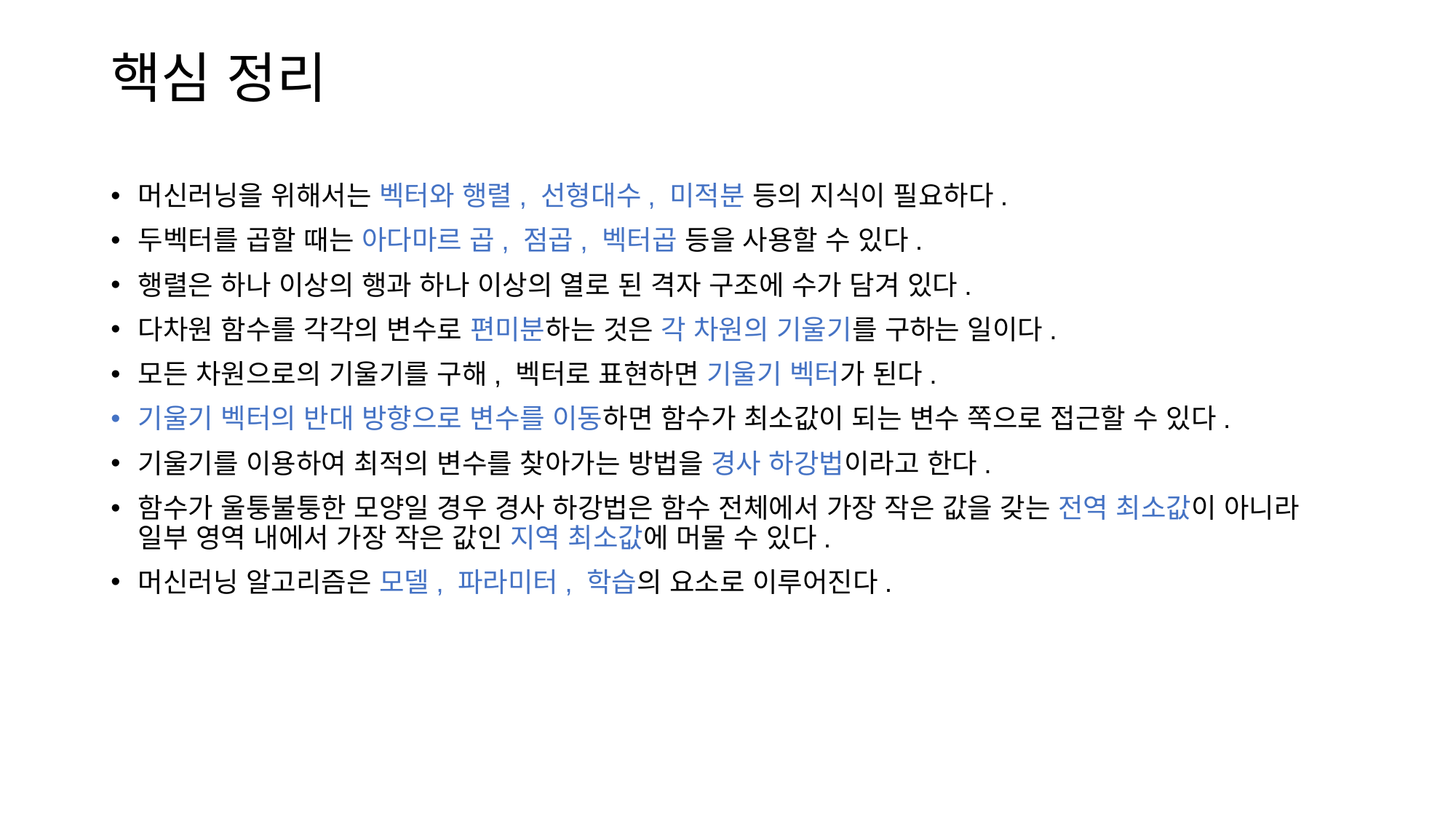

# 핵심 정리
머신러닝을 위해서는 벡터와 행렬, 선형대수, 미적분 등의 지식이 필요하다.
두벡터를 곱할 때는 아다마르 곱, 점곱, 벡터곱 등을 사용할 수 있다.
행렬은 하나 이상의 행과 하나 이상의 열로 된 격자 구조에 수가 담겨 있다.
다차원 함수를 각각의 변수로 편미분하는 것은 각 차원의 기울기를 구하는 일이다.
모든 차원으로의 기울기를 구해, 벡터로 표현하면 기울기 벡터가 된다.
기울기 벡터의 반대 방향으로 변수를 이동하면 함수가 최소값이 되는 변수 쪽으로 접근할 수 있다.
기울기를 이용하여 최적의 변수를 찾아가는 방법을 경사 하강법이라고 한다.
함수가 울퉁불퉁한 모양일 경우 경사 하강법은 함수 전체에서 가장 작은 값을 갖는 전역 최소값이 아니라 일부 영역 내에서 가장 작은 값인 지역 최소값에 머물 수 있다.
머신러닝 알고리즘은 모델, 파라미터, 학습의 요소로 이루어진다.